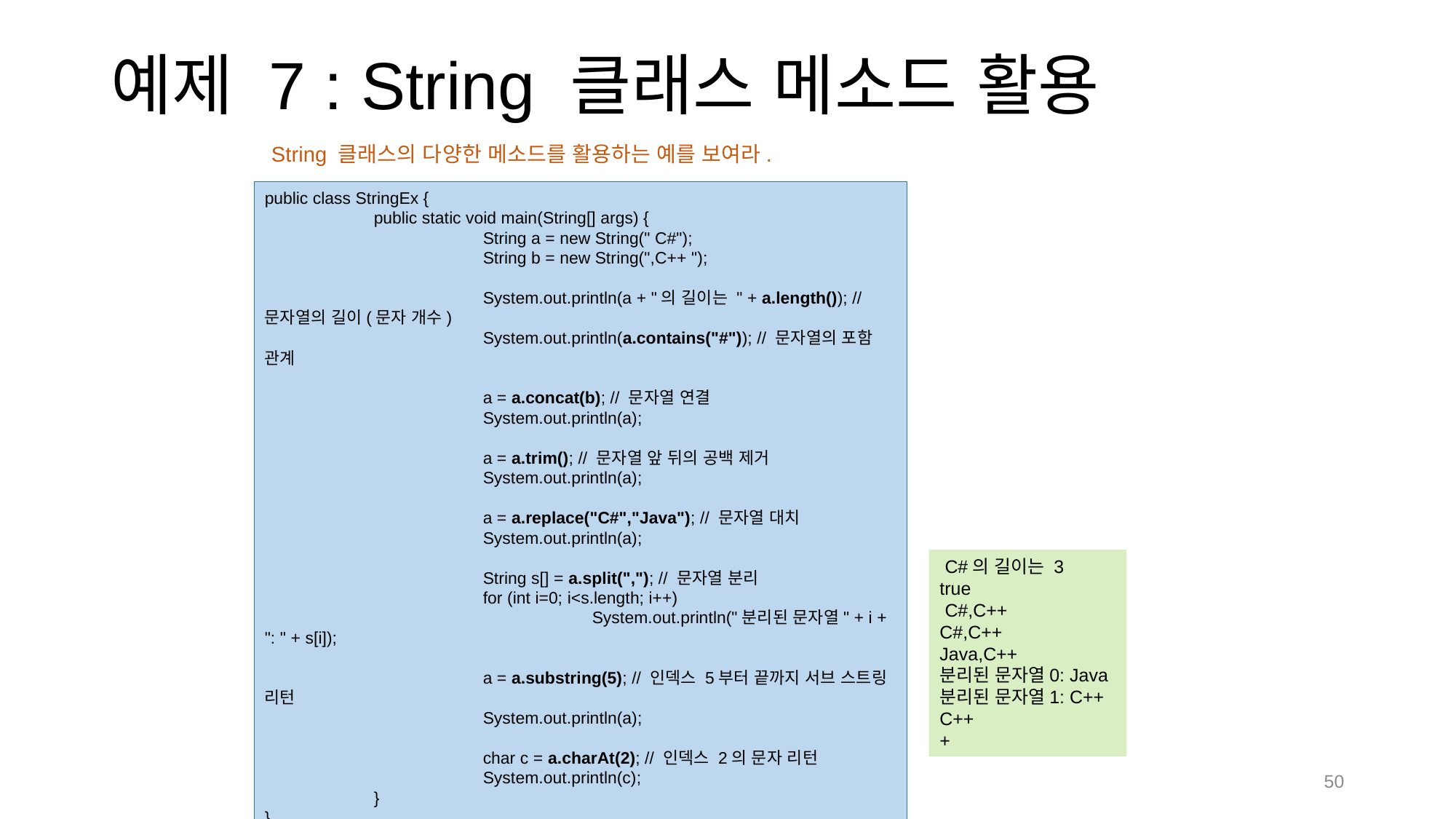

# 예제 7 : String 클래스 메소드 활용
String 클래스의 다양한 메소드를 활용하는 예를 보여라.
public class StringEx {
	public static void main(String[] args) {
		String a = new String(" C#");
		String b = new String(",C++ ");

		System.out.println(a + "의 길이는 " + a.length()); // 문자열의 길이(문자 개수)
		System.out.println(a.contains("#")); // 문자열의 포함 관계

		a = a.concat(b); // 문자열 연결
		System.out.println(a);

		a = a.trim(); // 문자열 앞 뒤의 공백 제거
		System.out.println(a);

		a = a.replace("C#","Java"); // 문자열 대치
		System.out.println(a);

		String s[] = a.split(","); // 문자열 분리
		for (int i=0; i<s.length; i++)
			System.out.println("분리된 문자열" + i + ": " + s[i]);

		a = a.substring(5); // 인덱스 5부터 끝까지 서브 스트링 리턴
		System.out.println(a);

		char c = a.charAt(2); // 인덱스 2의 문자 리턴
		System.out.println(c);
	}
}
 C#의 길이는 3
true
 C#,C++
C#,C++
Java,C++
분리된 문자열0: Java
분리된 문자열1: C++
C++
+
50